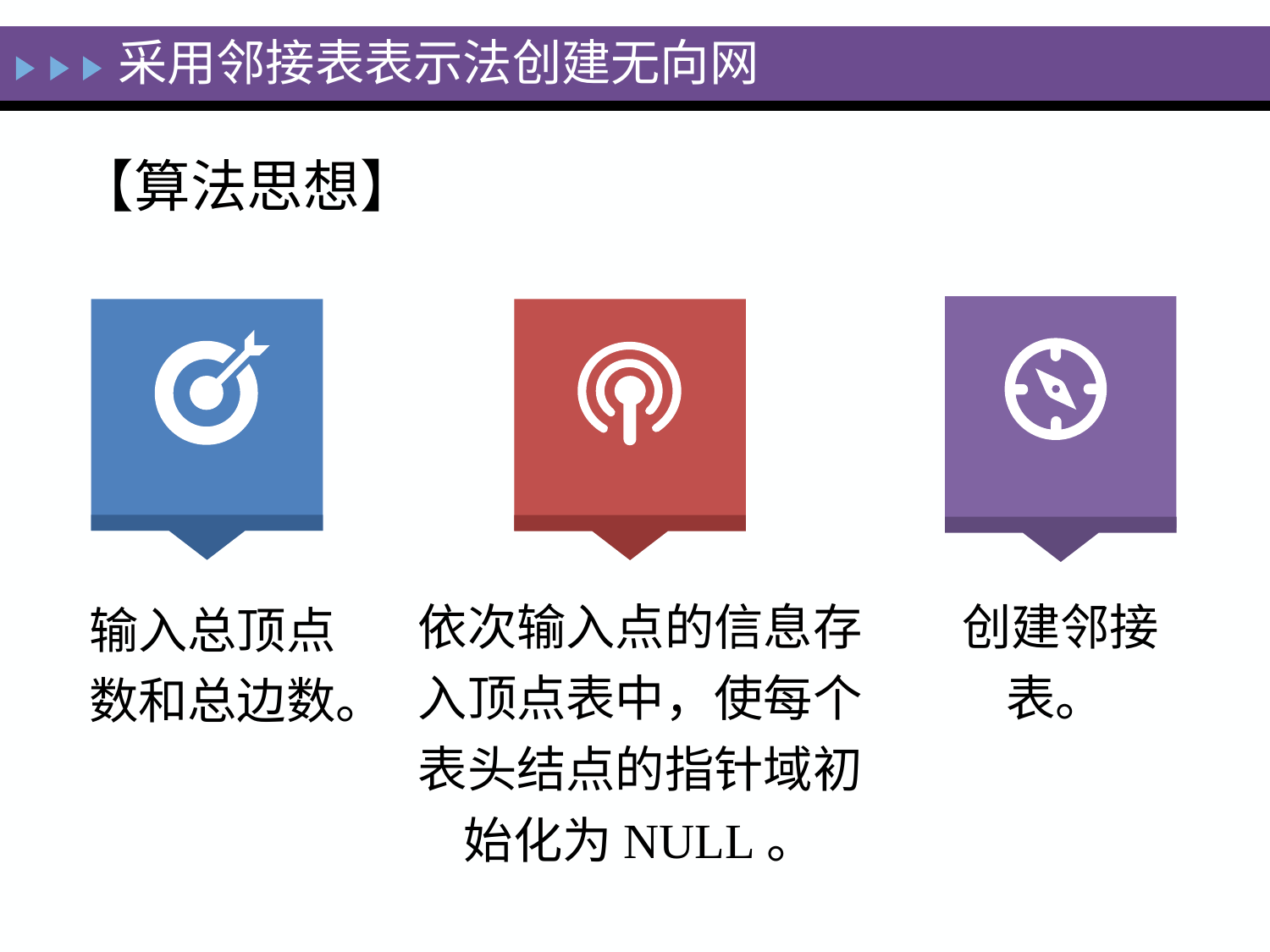

采用邻接表表示法创建无向网
【算法思想】

创建邻接表。

输入总顶点数和总边数。

依次输入点的信息存入顶点表中，使每个表头结点的指针域初始化为NULL。